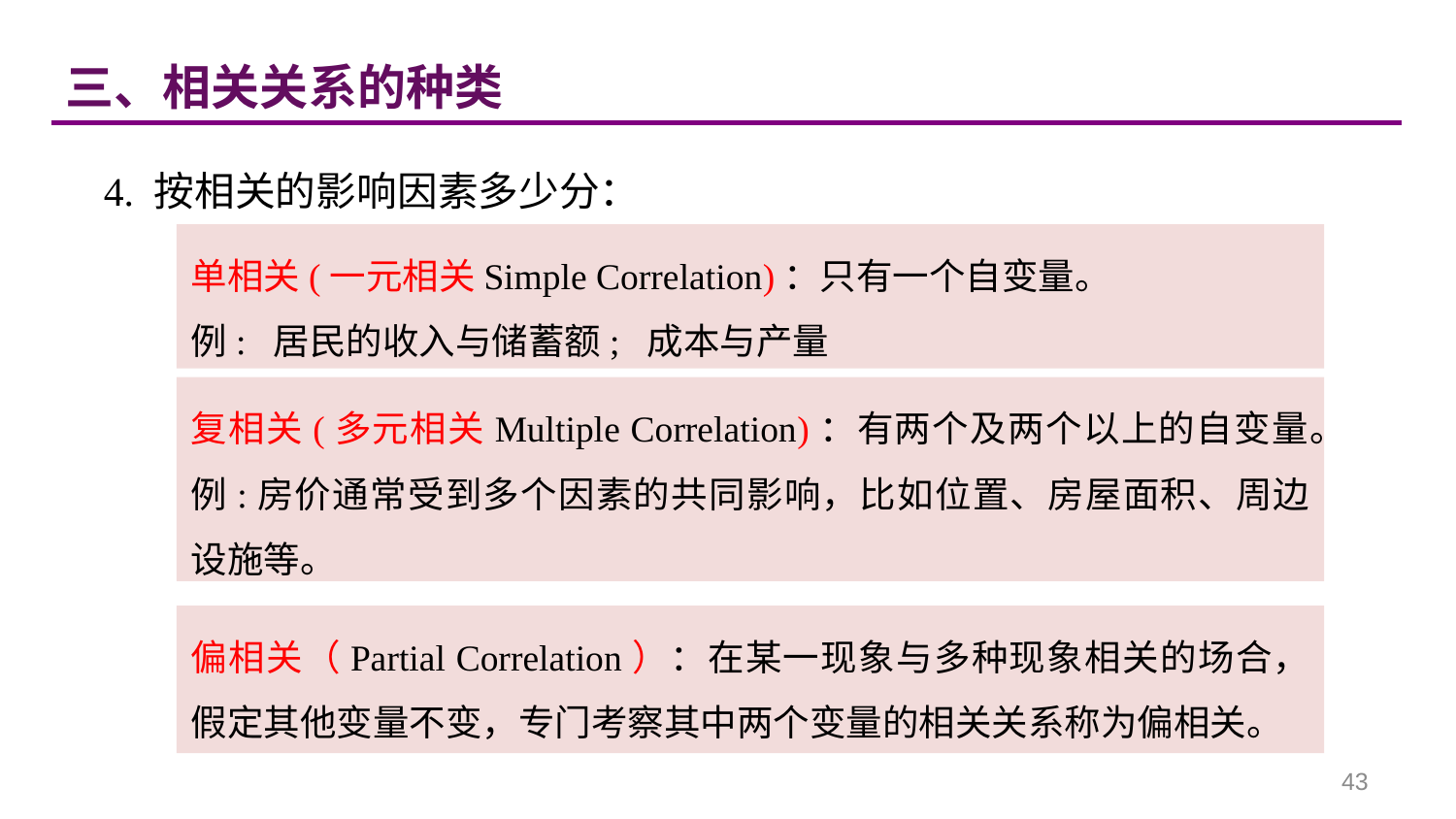

三、相关关系的种类
4. 按相关的影响因素多少分：
单相关(一元相关Simple Correlation)：只有一个自变量。
例:  居民的收入与储蓄额;  成本与产量

复相关(多元相关Multiple Correlation)：有两个及两个以上的自变量。
例:房价通常受到多个因素的共同影响，比如位置、房屋面积、周边设施等。
偏相关（Partial Correlation）：在某一现象与多种现象相关的场合，假定其他变量不变，专门考察其中两个变量的相关关系称为偏相关。
43